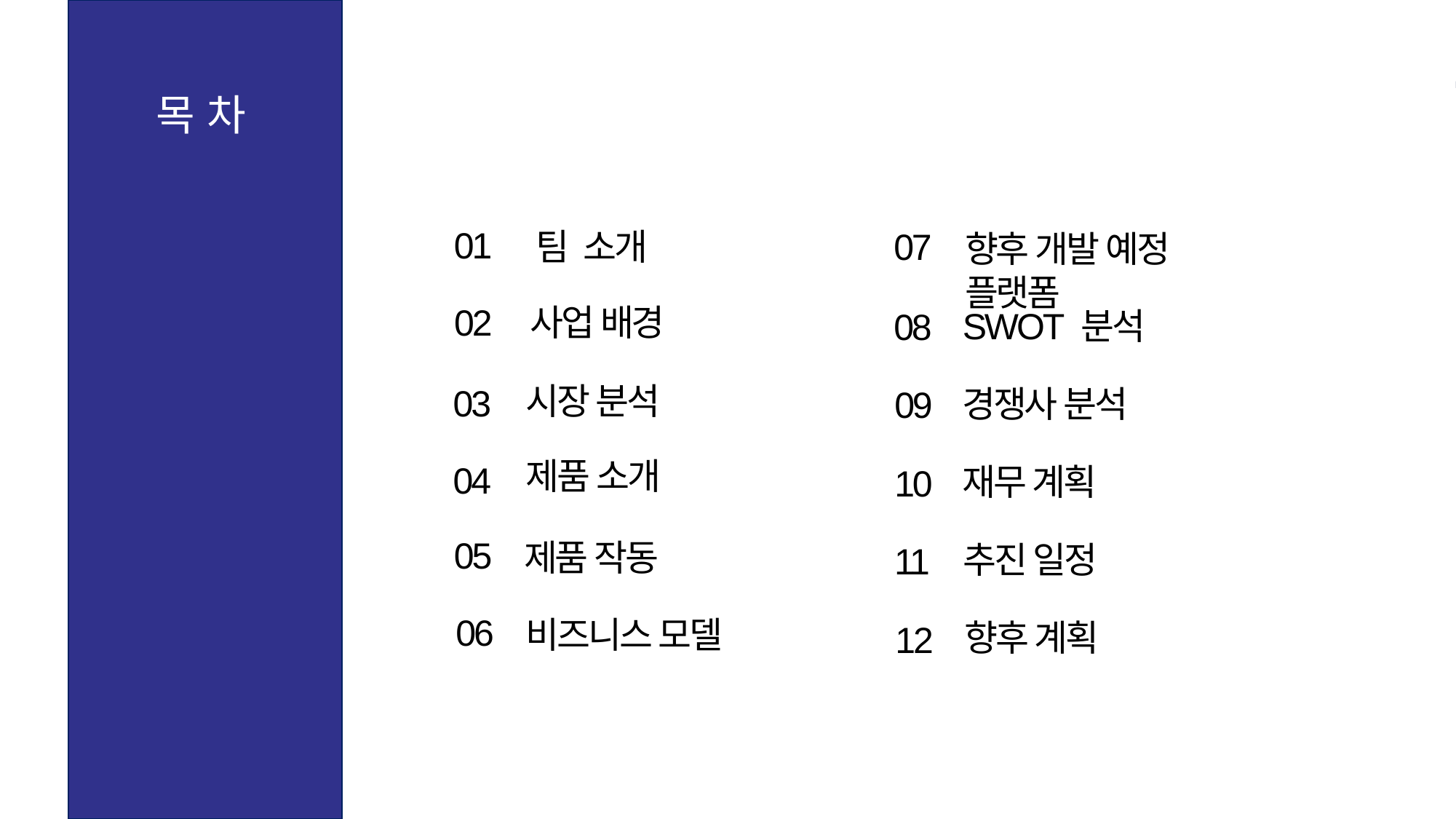

목 차
01
07
팀  소개
향후 개발 예정 플랫폼
02
사업 배경

 SWOT 분석
08
시장 분석
03
경쟁사 분석
09
제품 소개
04
재무 계획
10
05
제품 작동
추진 일정
11
06
비즈니스 모델
향후 계획
12